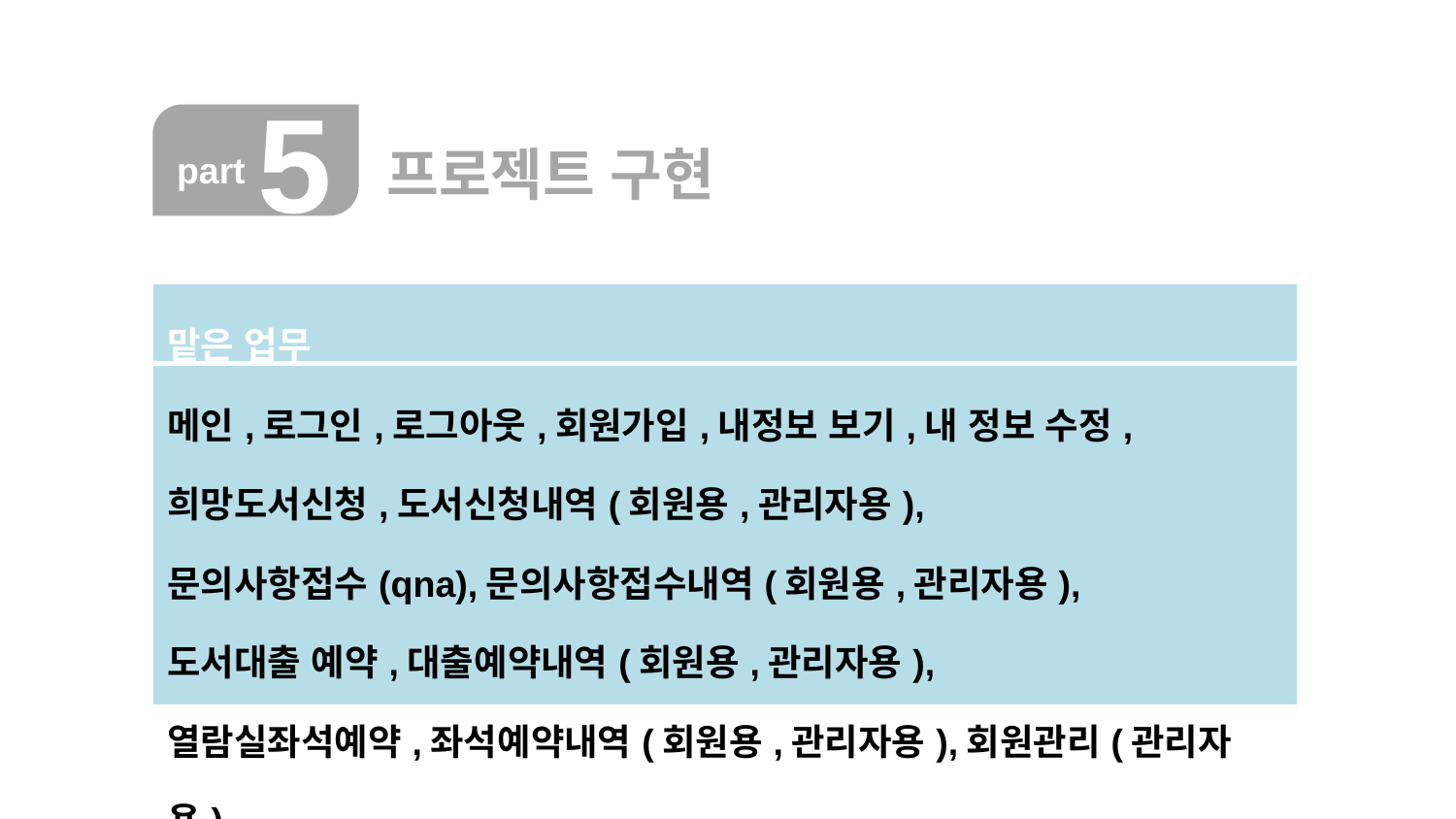

5

part
프로젝트 구현
| 맡은 업무 |
| --- |
| 메인,로그인,로그아웃,회원가입,내정보 보기,내 정보 수정, 희망도서신청,도서신청내역(회원용,관리자용), 문의사항접수(qna),문의사항접수내역(회원용,관리자용), 도서대출 예약,대출예약내역(회원용,관리자용), 열람실좌석예약,좌석예약내역(회원용,관리자용),회원관리(관리자용) |